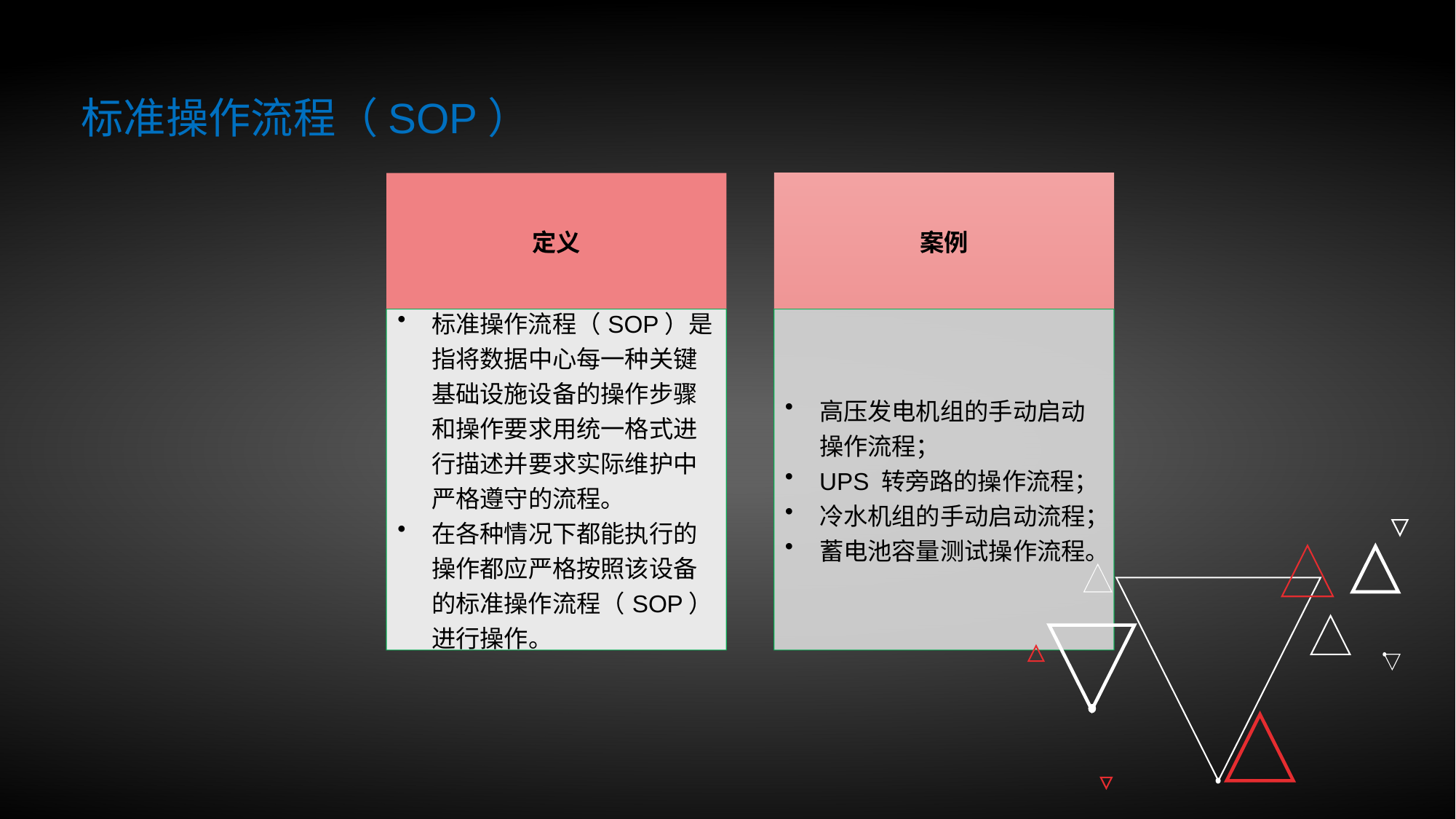

标准操作流程（SOP）
定义
标准操作流程（SOP）是指将数据中心每一种关键基础设施设备的操作步骤和操作要求用统一格式进行描述并要求实际维护中严格遵守的流程。
案例
高压发电机组的手动启动操作流程；
在各种情况下都能执行的操作都应严格按照该设备的标准操作流程（SOP）进行操作。
UPS 转旁路的操作流程；
冷水机组的手动启动流程；
蓄电池容量测试操作流程。